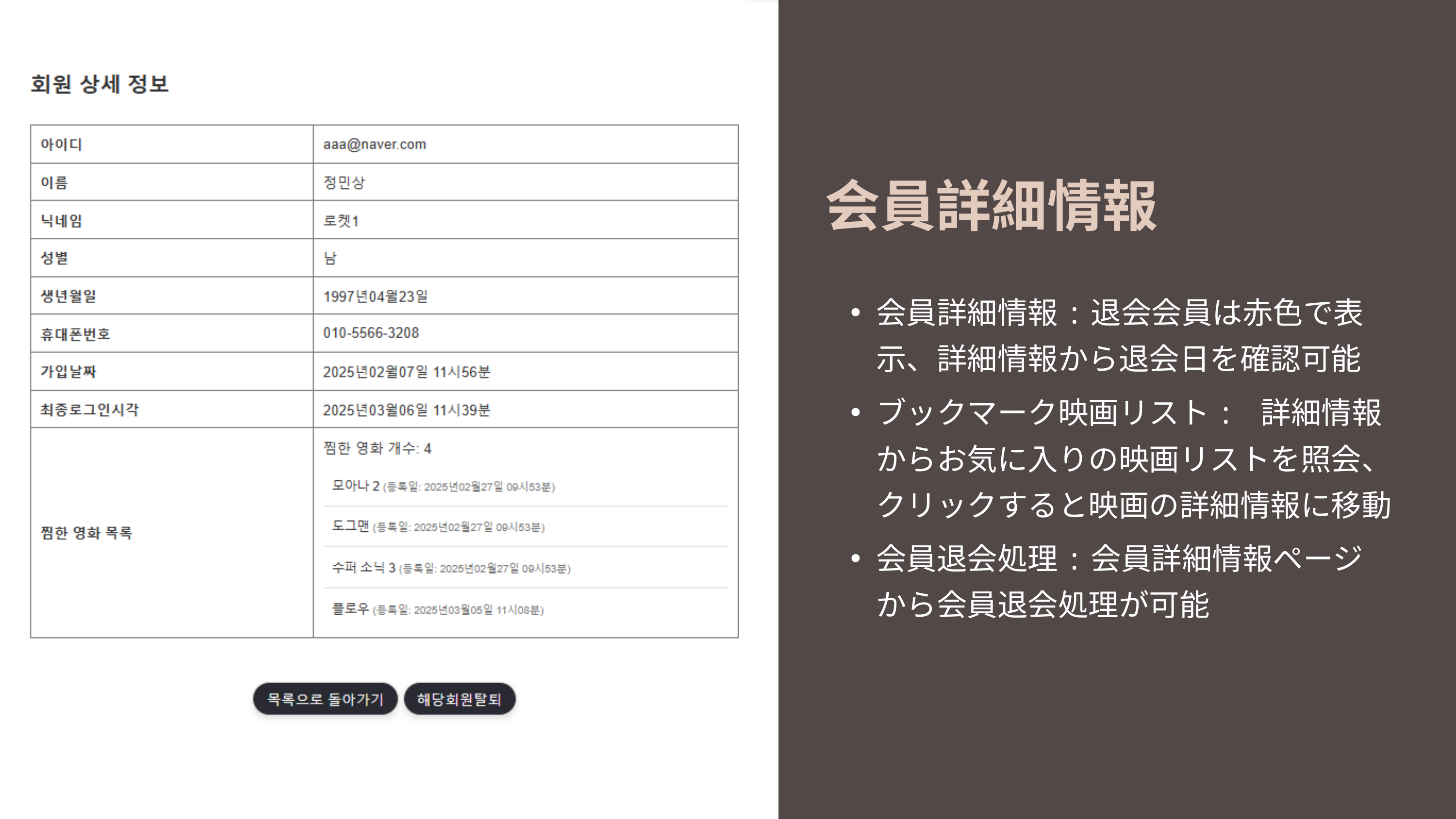

会員詳細情報

会員詳細情報:退会会員は赤色で表示、詳細情報から退会日を確認可能

ブックマーク映画リスト: 詳細情報からお気に入りの映画リストを照会、クリックすると映画の詳細情報に移動

会員退会処理:会員詳細情報ページから会員退会処理が可能